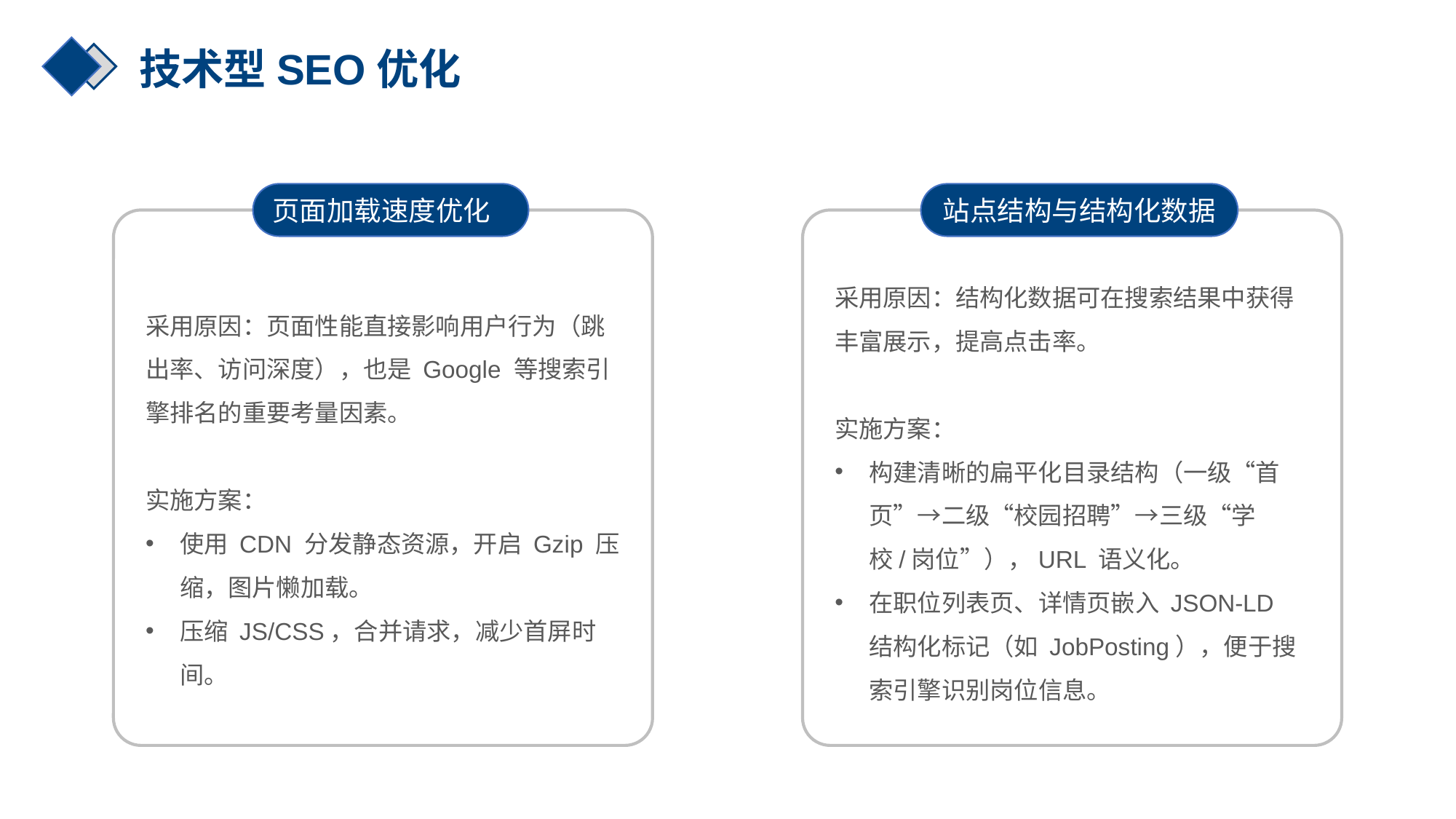

技术型SEO优化
页面加载速度优化
站点结构与结构化数据

采用原因：结构化数据可在搜索结果中获得丰富展示，提高点击率。

实施方案：
构建清晰的扁平化目录结构（一级“首页”→二级“校园招聘”→三级“学校/岗位”），URL 语义化。
在职位列表页、详情页嵌入 JSON-LD 结构化标记（如 JobPosting），便于搜索引擎识别岗位信息。

采用原因：页面性能直接影响用户行为（跳出率、访问深度），也是 Google 等搜索引擎排名的重要考量因素。

实施方案：
使用 CDN 分发静态资源，开启 Gzip 压缩，图片懒加载。
压缩 JS/CSS，合并请求，减少首屏时间。